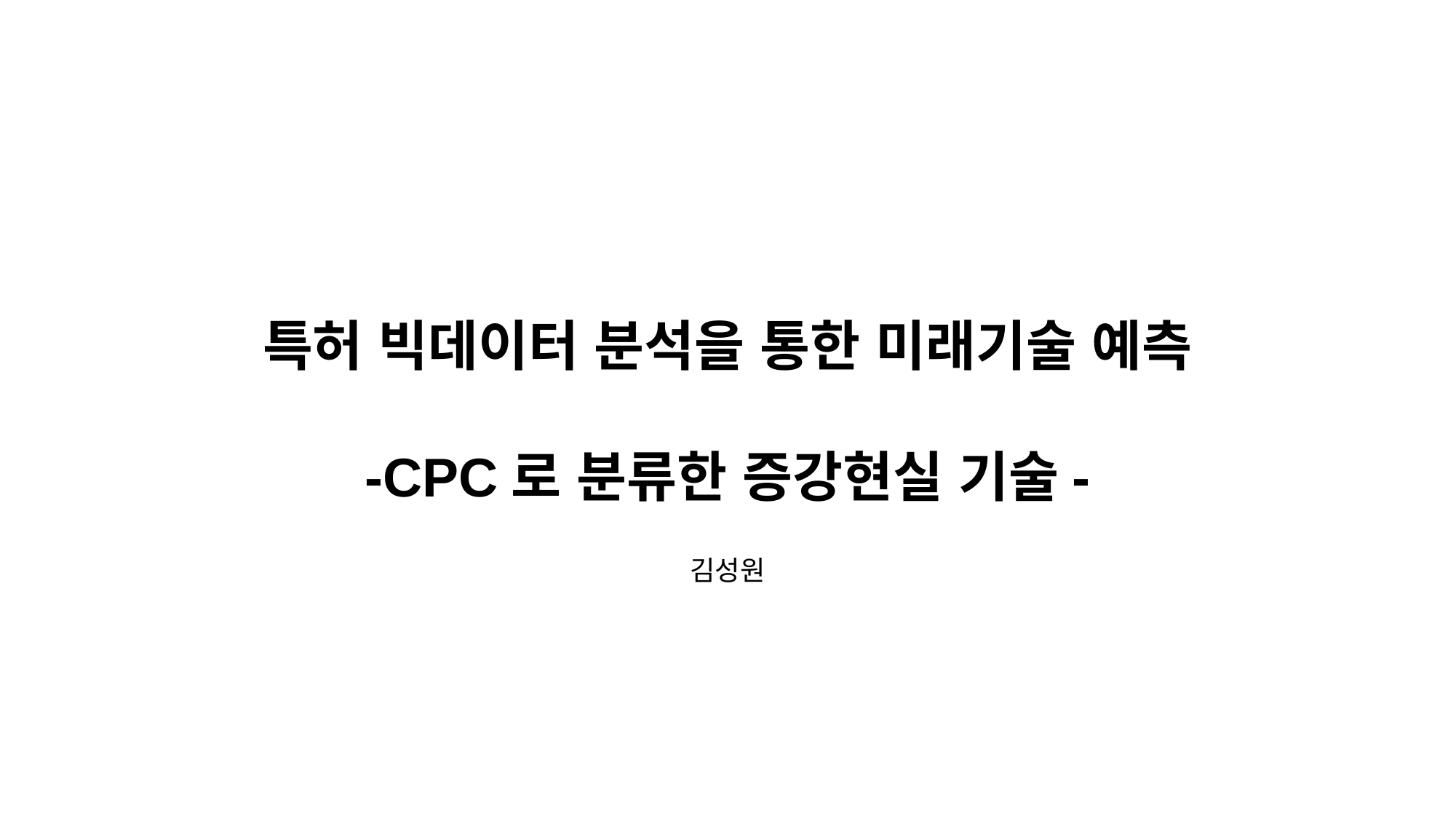

특허 빅데이터 분석을 통한 미래기술 예측

-CPC로 분류한 증강현실 기술-

김성원